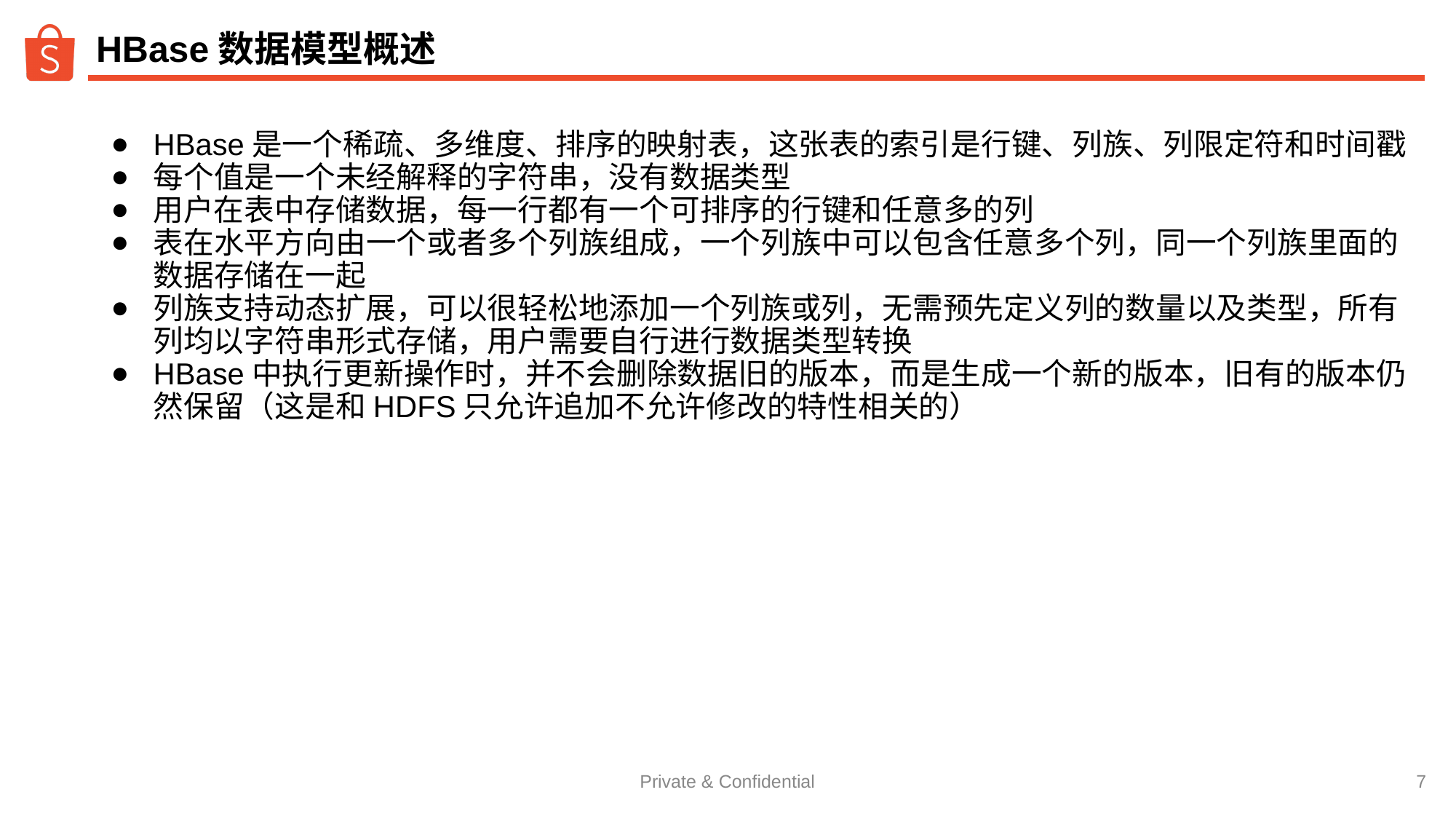

# HBase数据模型概述
HBase是一个稀疏、多维度、排序的映射表，这张表的索引是行键、列族、列限定符和时间戳
每个值是一个未经解释的字符串，没有数据类型
用户在表中存储数据，每一行都有一个可排序的行键和任意多的列
表在水平方向由一个或者多个列族组成，一个列族中可以包含任意多个列，同一个列族里面的数据存储在一起
列族支持动态扩展，可以很轻松地添加一个列族或列，无需预先定义列的数量以及类型，所有列均以字符串形式存储，用户需要自行进行数据类型转换
HBase中执行更新操作时，并不会删除数据旧的版本，而是生成一个新的版本，旧有的版本仍然保留（这是和HDFS只允许追加不允许修改的特性相关的）

Private & Confidential
7